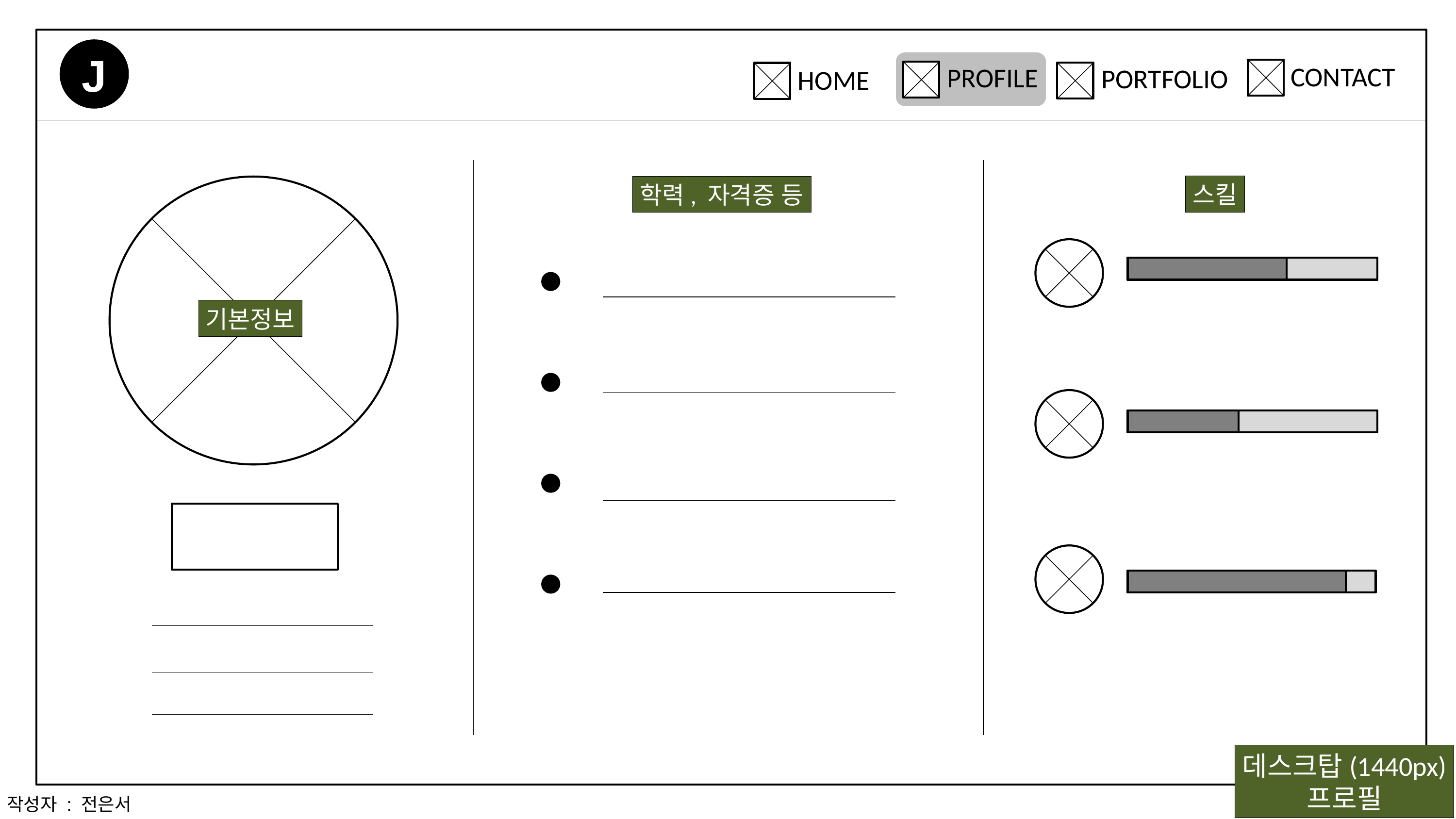

J

CONTACT

PROFILE

PORTFOLIO

HOME

스킬
학력, 자격증 등

기본정보

데스크탑(1440px)
프로필
작성자 : 전은서